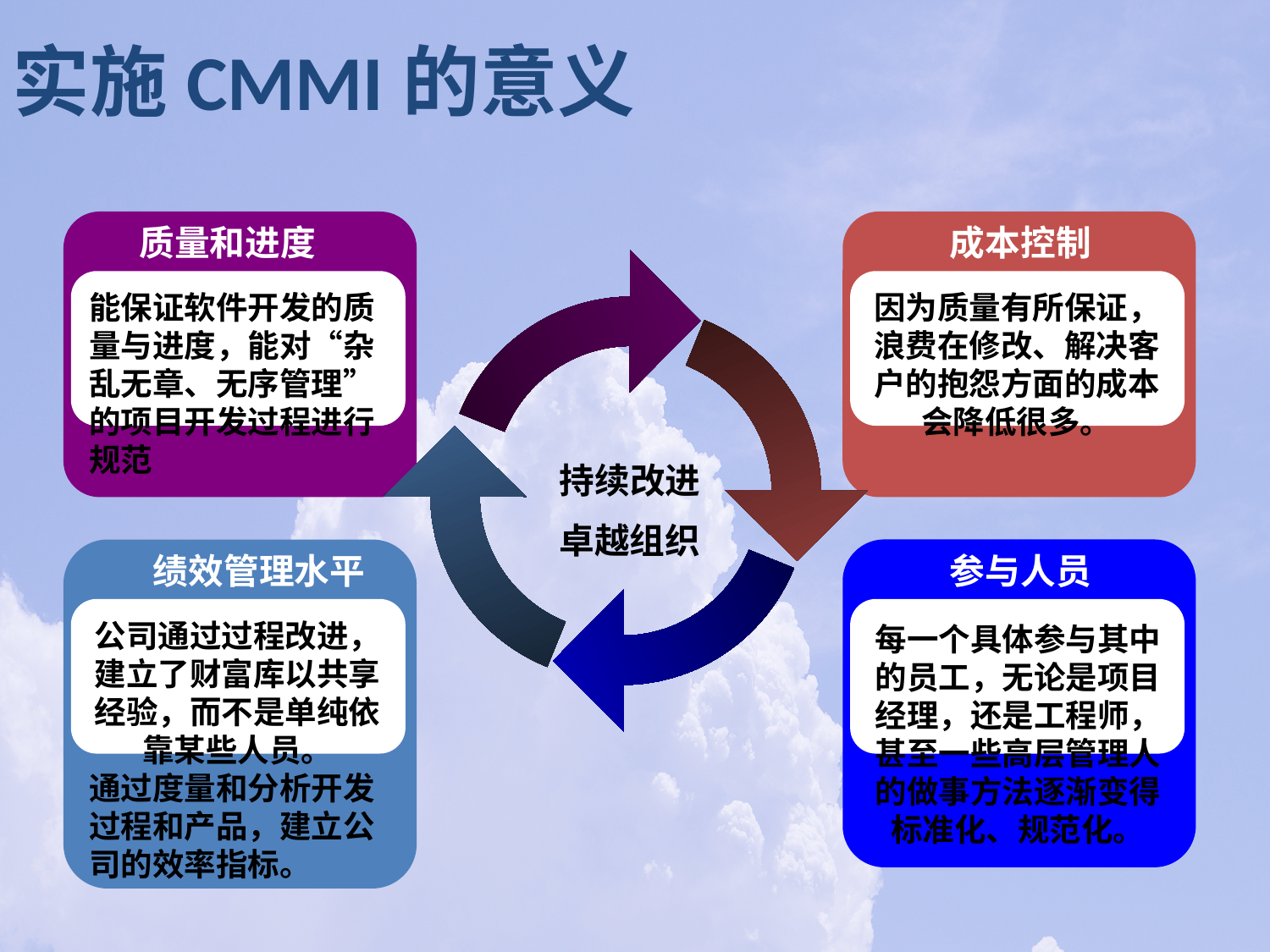

实施CMMI的意义

质量和进度
成本控制

能保证软件开发的质量与进度，能对“杂乱无章、无序管理”的项目开发过程进行规范
因为质量有所保证，浪费在修改、解决客户的抱怨方面的成本会降低很多。

持续改进
卓越组织

绩效管理水平
参与人员

公司通过过程改进，建立了财富库以共享经验，而不是单纯依靠某些人员。
通过度量和分析开发过程和产品，建立公司的效率指标。
每一个具体参与其中的员工，无论是项目经理，还是工程师，甚至一些高层管理人的做事方法逐渐变得标准化、规范化。